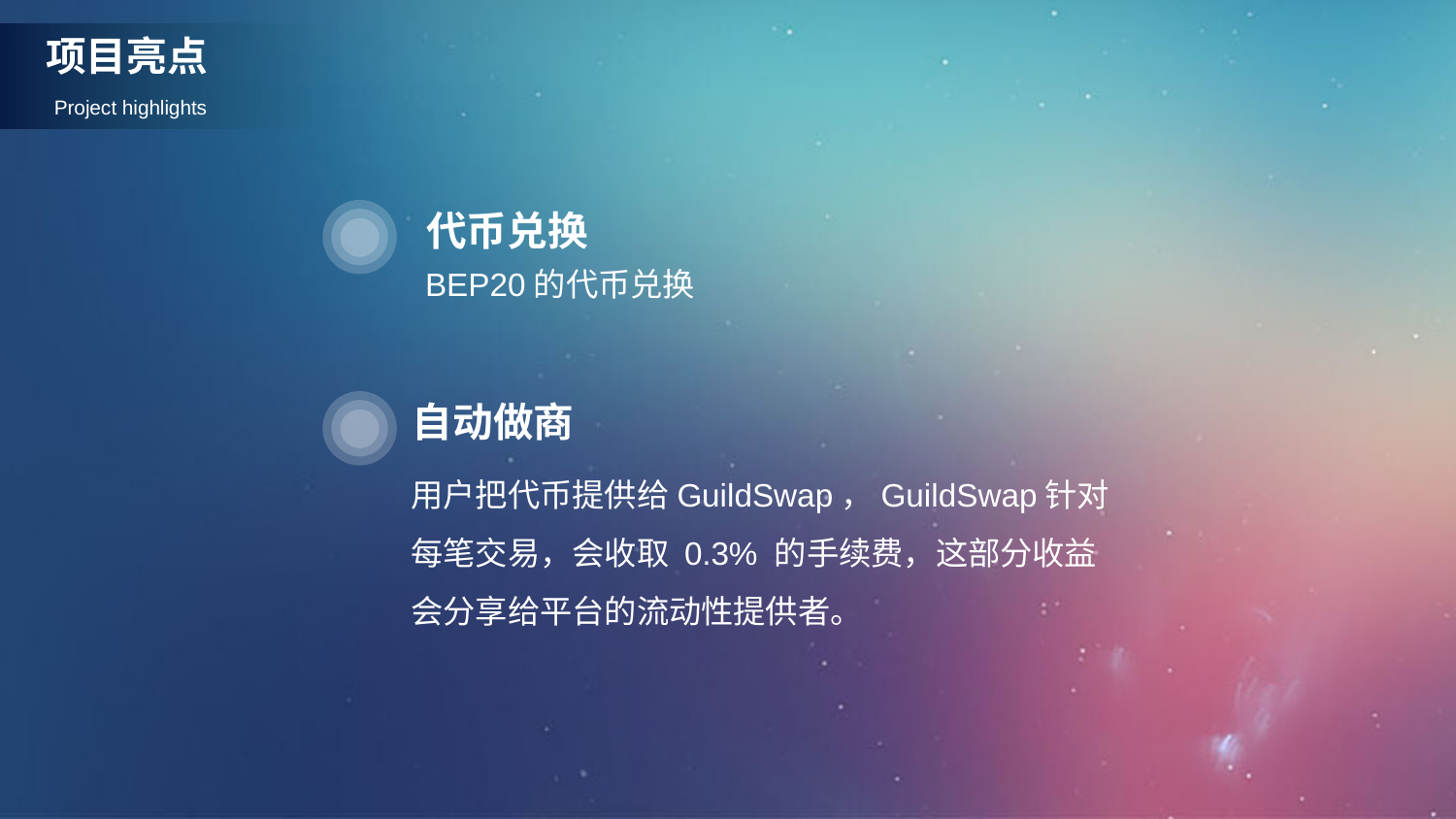

项目亮点
Project highlights
代币兑换

BEP20的代币兑换
自动做商

用户把代币提供给GuildSwap，GuildSwap针对每笔交易，会收取 0.3% 的手续费，这部分收益会分享给平台的流动性提供者。